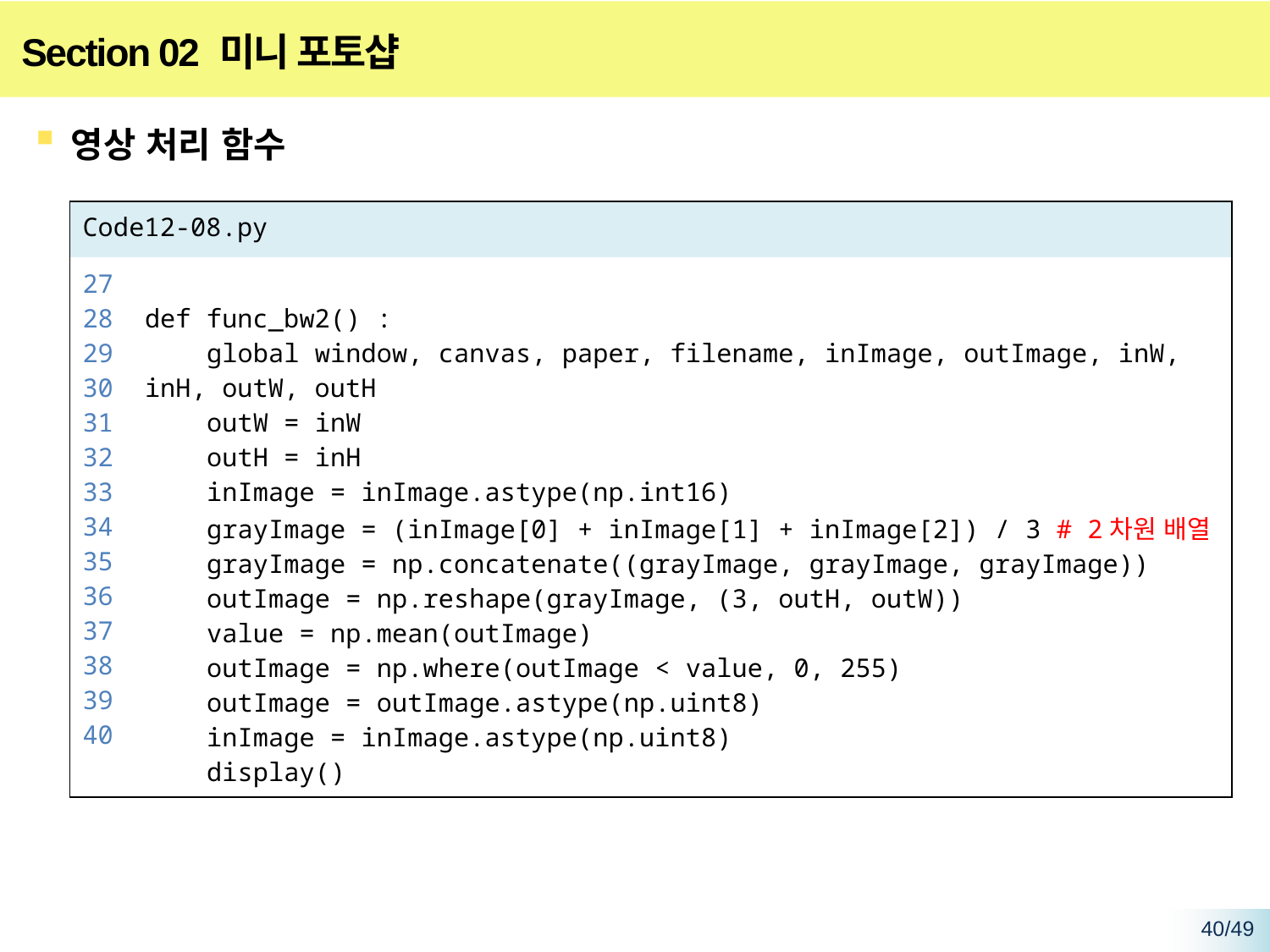

# Section 02 미니 포토샵
영상 처리 함수
| Code12-08.py |  |
| --- | --- |
| 27 28 29 30 31 32 33 34 35 36 37 38 39 40 | def func\_bw2() : global window, canvas, paper, filename, inImage, outImage, inW, inH, outW, outH outW = inW outH = inH inImage = inImage.astype(np.int16) grayImage = (inImage[0] + inImage[1] + inImage[2]) / 3 # 2차원 배열 grayImage = np.concatenate((grayImage, grayImage, grayImage)) outImage = np.reshape(grayImage, (3, outH, outW)) value = np.mean(outImage) outImage = np.where(outImage < value, 0, 255) outImage = outImage.astype(np.uint8) inImage = inImage.astype(np.uint8) display() |